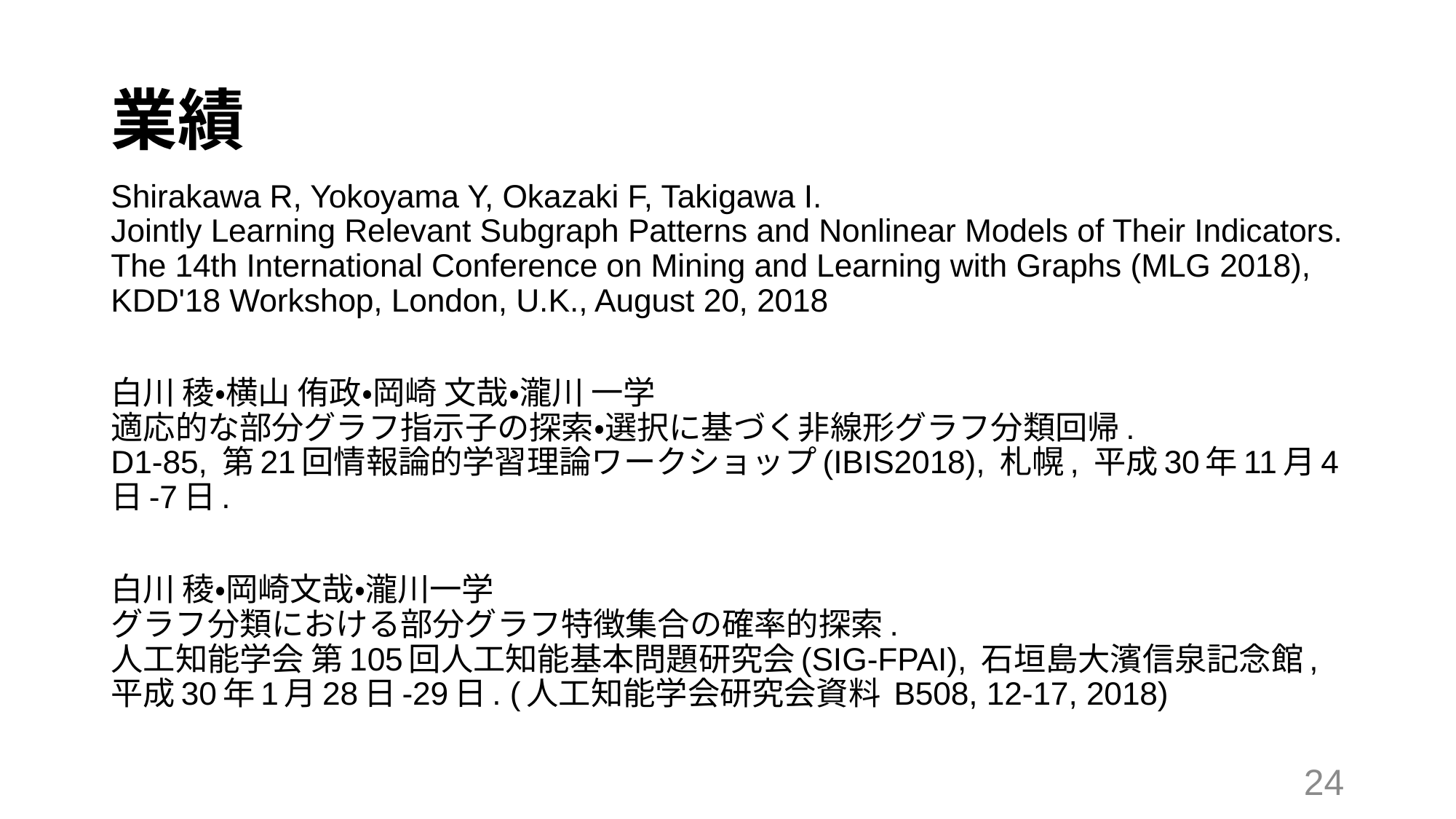

# 業績
Shirakawa R, Yokoyama Y, Okazaki F, Takigawa I.
Jointly Learning Relevant Subgraph Patterns and Nonlinear Models of Their Indicators.
The 14th International Conference on Mining and Learning with Graphs (MLG 2018), KDD'18 Workshop, London, U.K., August 20, 2018

白川 稜・横山 侑政・岡崎 文哉・瀧川 一学
適応的な部分グラフ指示子の探索・選択に基づく非線形グラフ分類回帰.
D1-85, 第21回情報論的学習理論ワークショップ(IBIS2018), 札幌, 平成30年11月4日-7日.

白川 稜・岡崎文哉・瀧川一学
グラフ分類における部分グラフ特徴集合の確率的探索.
人工知能学会 第105回人工知能基本問題研究会(SIG-FPAI), 石垣島大濱信泉記念館, 平成30年1月28日-29日. (人工知能学会研究会資料 B508, 12-17, 2018)
24